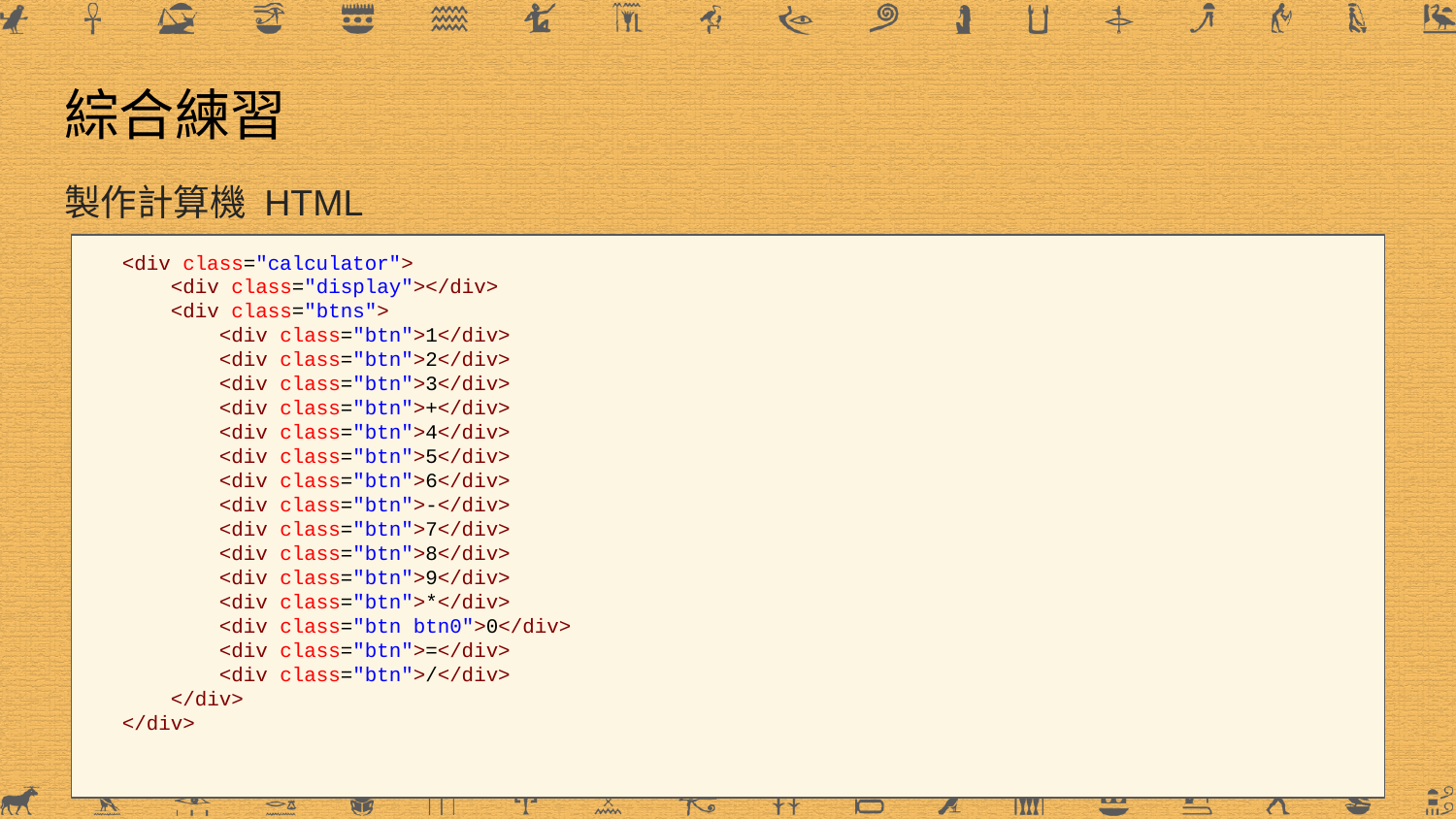

# 綜合練習
製作計算機 HTML
   <div class="calculator">
       <div class="display"></div>
       <div class="btns">
           <div class="btn">1</div>
           <div class="btn">2</div>
           <div class="btn">3</div>
           <div class="btn">+</div>
           <div class="btn">4</div>
           <div class="btn">5</div>
           <div class="btn">6</div>
           <div class="btn">-</div>
           <div class="btn">7</div>
           <div class="btn">8</div>
           <div class="btn">9</div>
           <div class="btn">*</div>
           <div class="btn btn0">0</div>
           <div class="btn">=</div>
           <div class="btn">/</div>
       </div>
   </div>